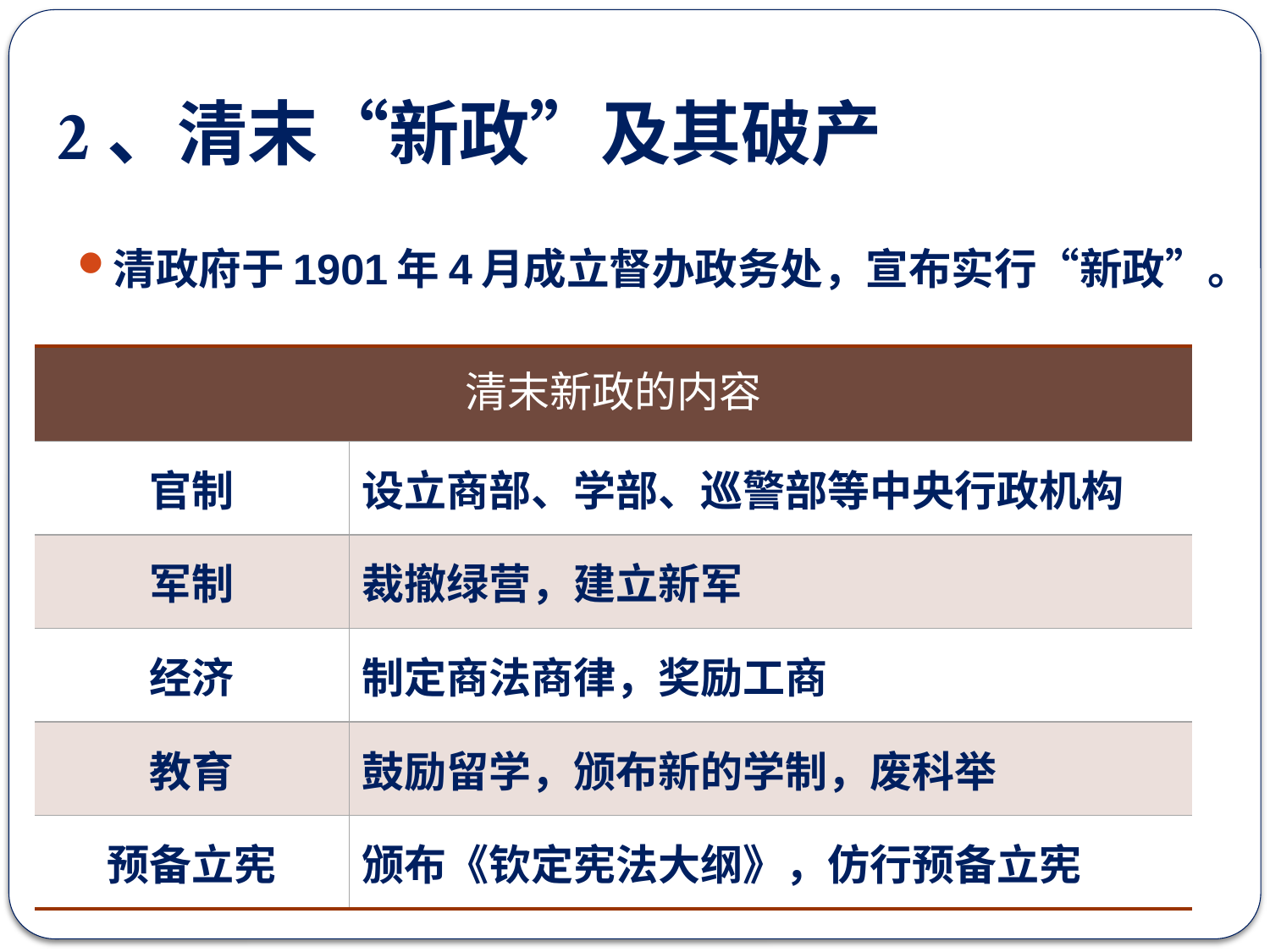

# 2、清末“新政”及其破产
清政府于1901年4月成立督办政务处，宣布实行“新政”。
| 清末新政的内容 |  |
| --- | --- |
| 官制 | 设立商部、学部、巡警部等中央行政机构 |
| 军制 | 裁撤绿营，建立新军 |
| 经济 | 制定商法商律，奖励工商 |
| 教育 | 鼓励留学，颁布新的学制，废科举 |
| 预备立宪 | 颁布《钦定宪法大纲》，仿行预备立宪 |